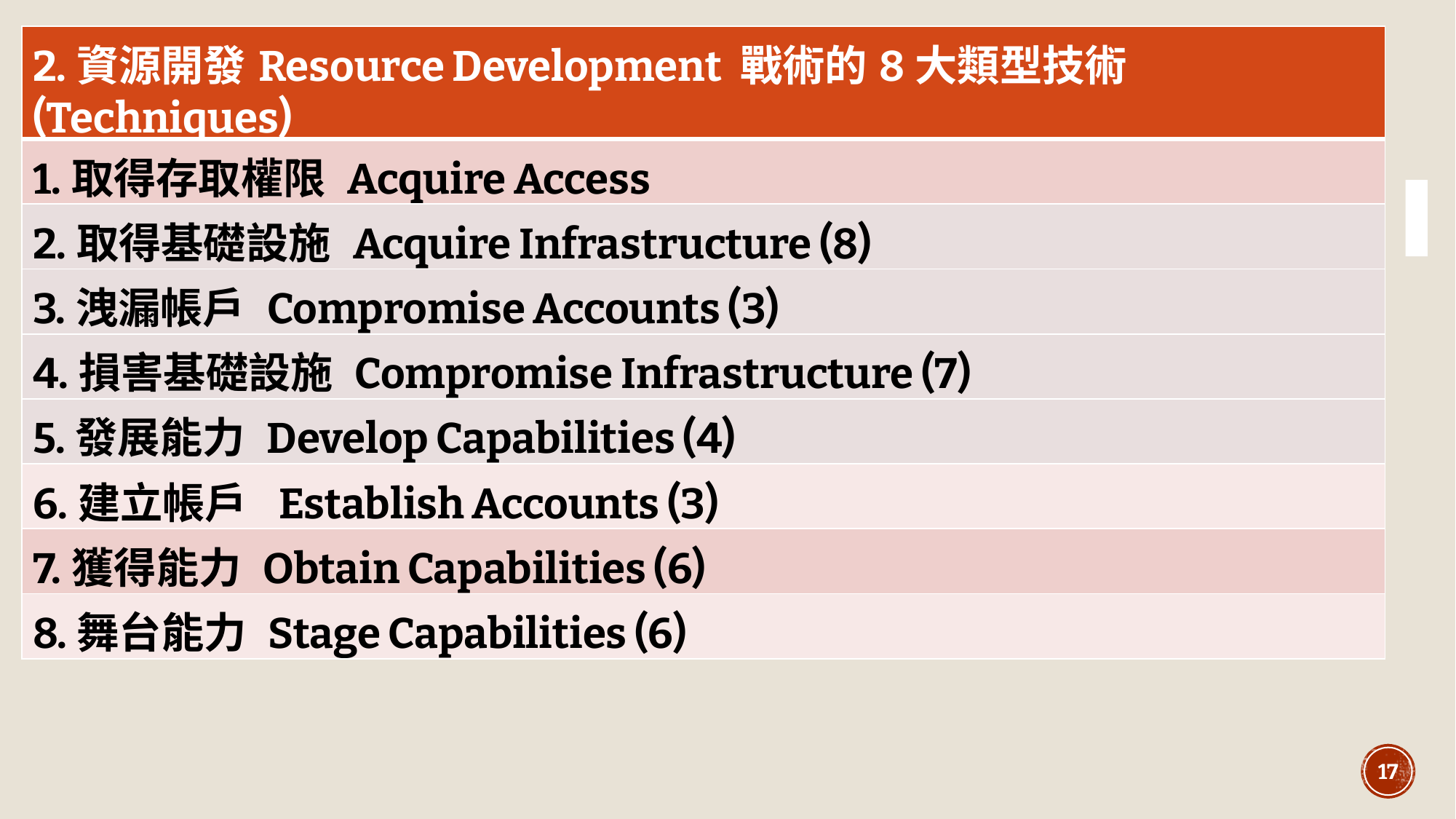

| 2.資源開發Resource Development 戰術的8大類型技術(Techniques) |
| --- |
| 1.取得存取權限 Acquire Access |
| 2.取得基礎設施 Acquire Infrastructure (8) |
| 3.洩漏帳戶 Compromise Accounts (3) |
| 4.損害基礎設施 Compromise Infrastructure (7) |
| 5.發展能力 Develop Capabilities (4) |
| 6.建立帳戶  Establish Accounts (3) |
| 7.獲得能力 Obtain Capabilities (6) |
| 8.舞台能力 Stage Capabilities (6) |

17